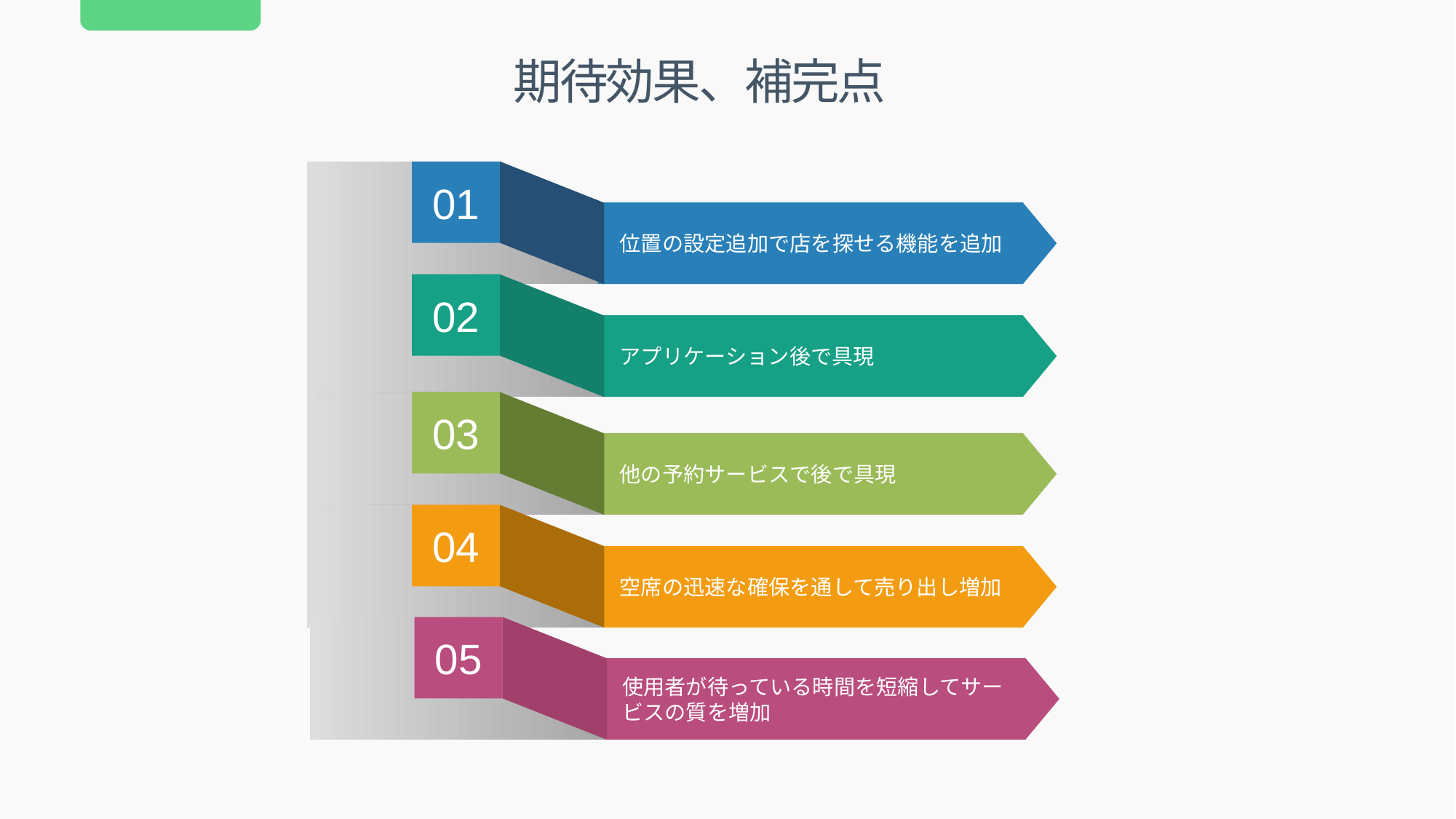

期待効果、補完点

01

位置の設定追加で店を探せる機能を追加

02

アプリケーション後で具現

03

他の予約サービスで後で具現

04

空席の迅速な確保を通して売り出し増加

05

使用者が待っている時間を短縮してサービスの質を増加